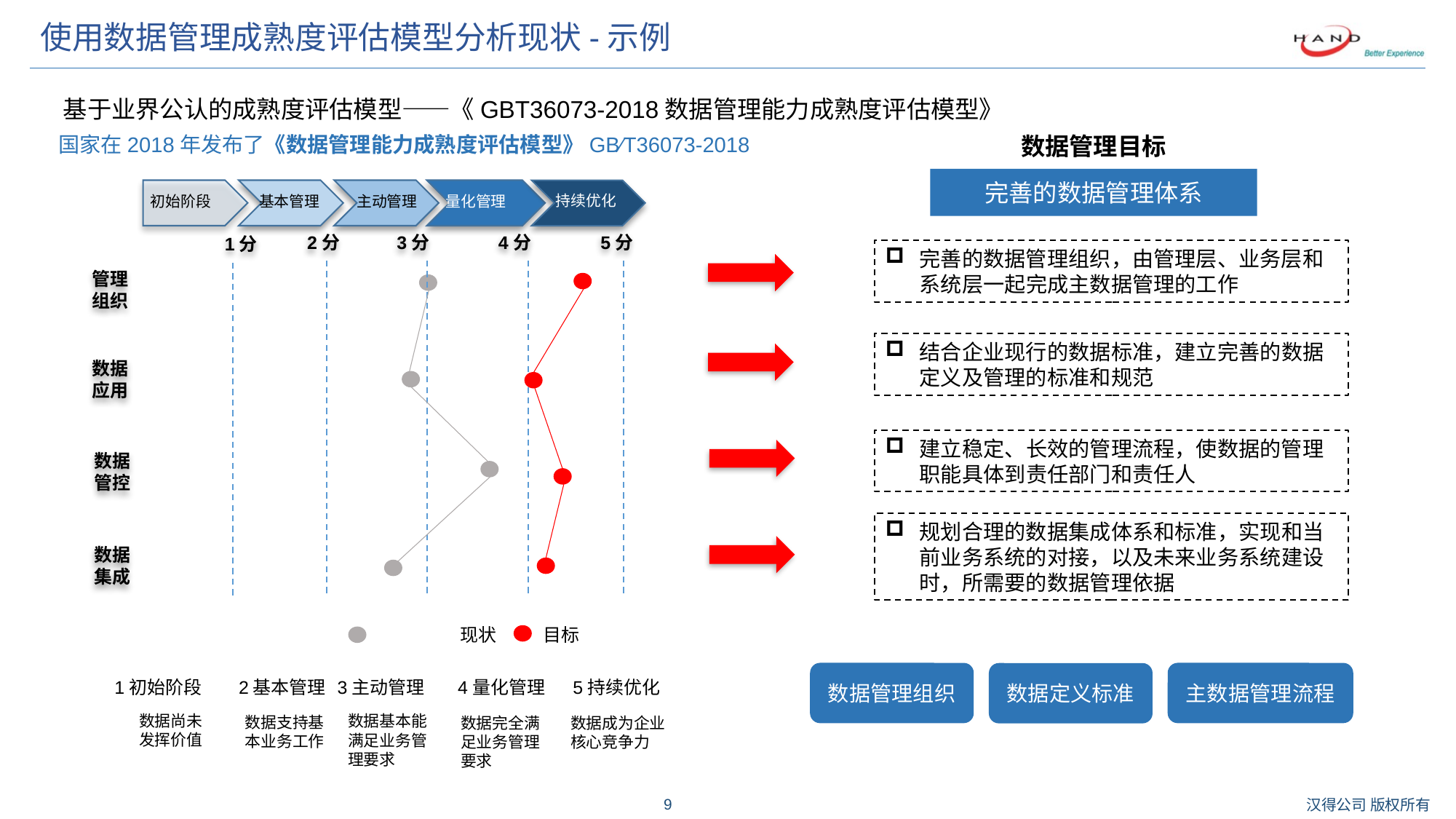

# 使用数据管理成熟度评估模型分析现状-示例
基于业界公认的成熟度评估模型——《GBT36073-2018数据管理能力成熟度评估模型》
数据管理目标
国家在2018年发布了《数据管理能力成熟度评估模型》GB∕T36073-2018
完善的数据管理体系

持续优化
主动管理
初始阶段
基本管理
量化管理
5分
2分
3分
4分
1分
完善的数据管理组织，由管理层、业务层和系统层一起完成主数据管理的工作

管理
组织

结合企业现行的数据标准，建立完善的数据定义及管理的标准和规范

数据应用

建立稳定、长效的管理流程，使数据的管理职能具体到责任部门和责任人

数据
管控

规划合理的数据集成体系和标准，实现和当前业务系统的对接，以及未来业务系统建设时，所需要的数据管理依据

数据集成

现状
目标

数据管理组织
主数据管理流程
数据定义标准
5持续优化
3主动管理
1初始阶段
2基本管理
4量化管理
数据尚未
发挥价值
数据基本能满足业务管理要求
数据支持基本业务工作
数据完全满足业务管理要求
数据成为企业
核心竞争力